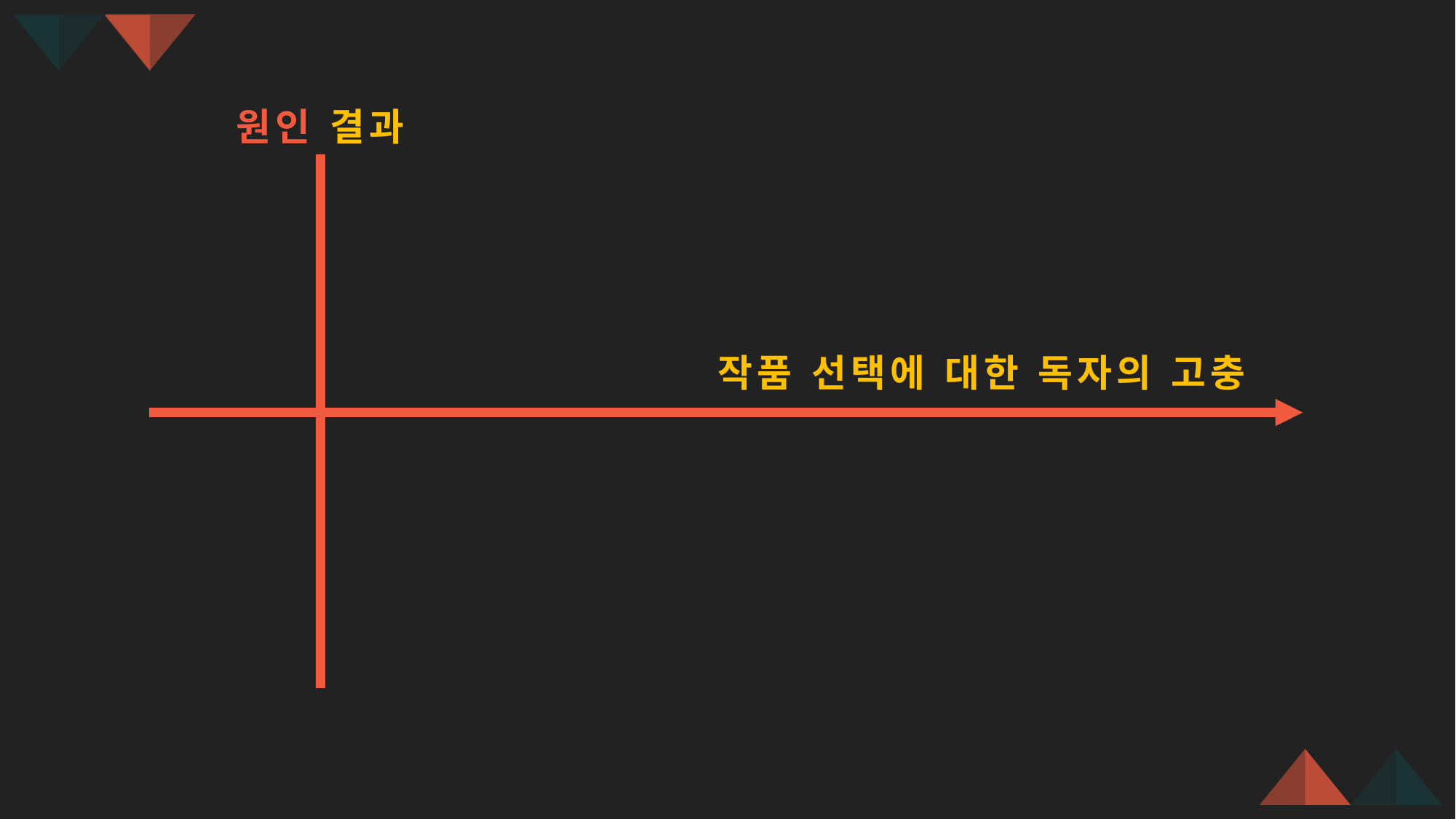

원인 결과
작품 선택에 대한 독자의 고충